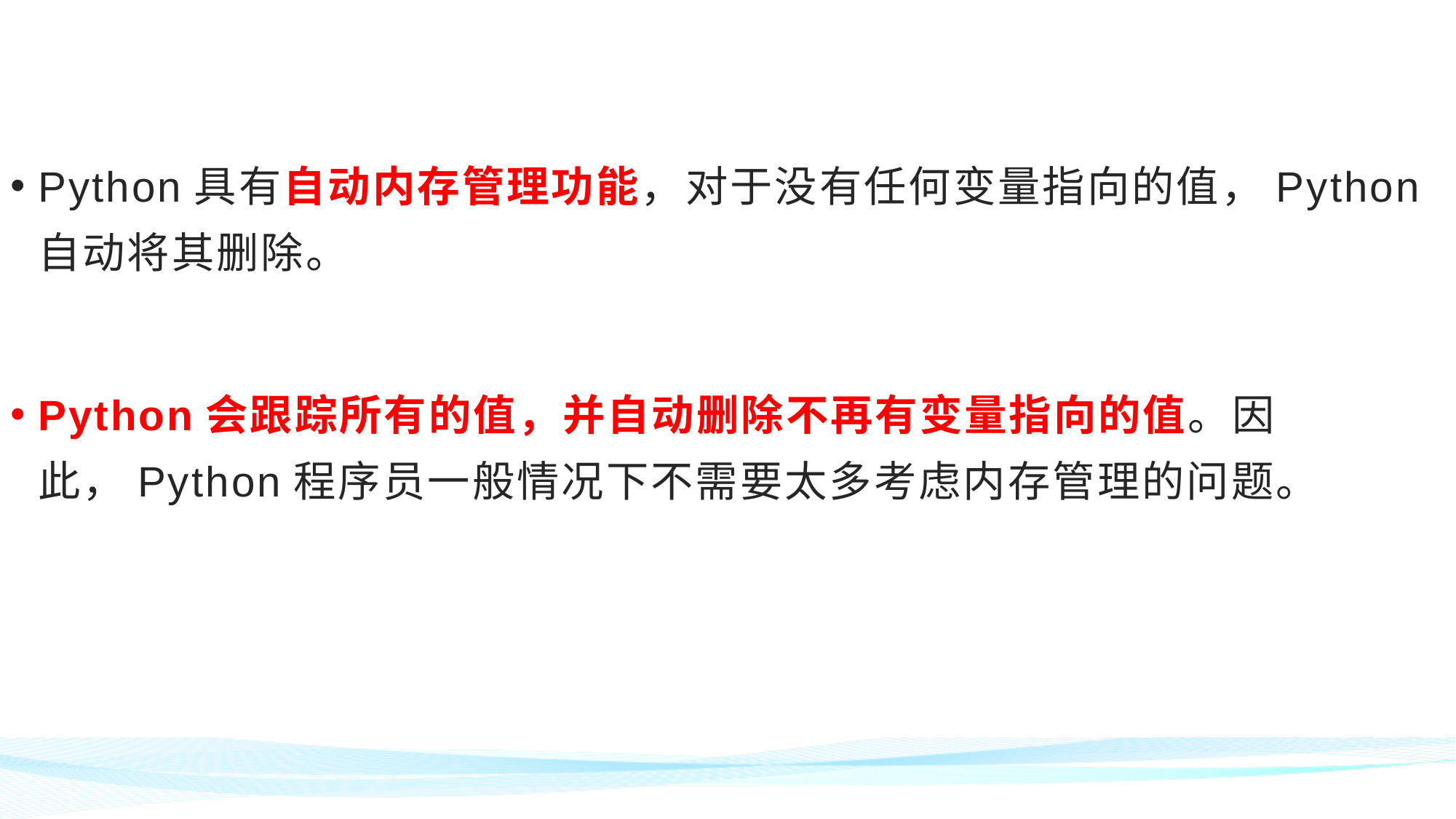

Python具有自动内存管理功能，对于没有任何变量指向的值，Python自动将其删除。

Python会跟踪所有的值，并自动删除不再有变量指向的值。因此，Python程序员一般情况下不需要太多考虑内存管理的问题。